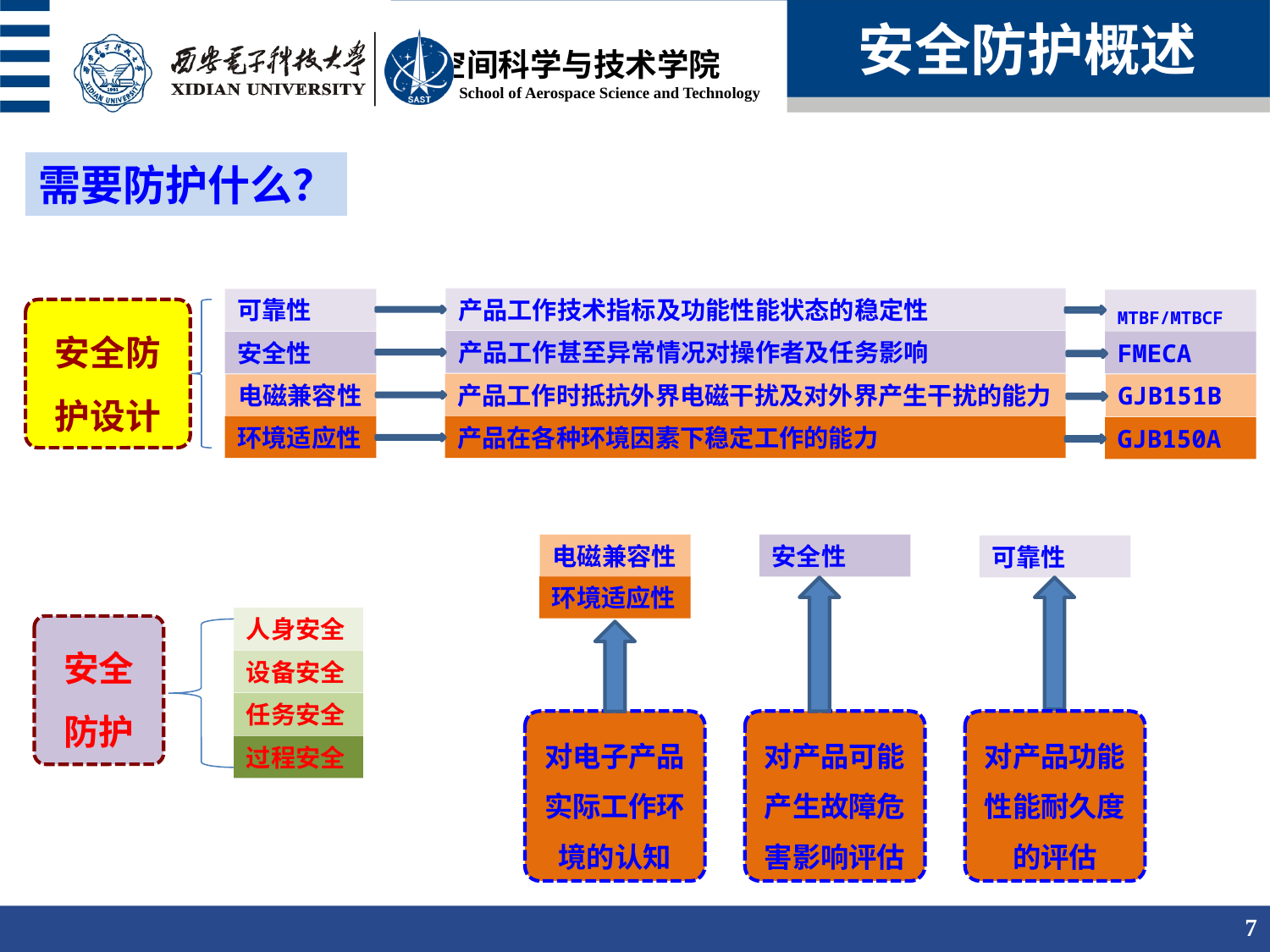

安全防护概述
需要防护什么？
产品工作技术指标及功能性能状态的稳定性
可靠性
MTBF/MTBCF
安全防护设计

产品工作甚至异常情况对操作者及任务影响
FMECA
安全性

产品工作时抵抗外界电磁干扰及对外界产生干扰的能力
电磁兼容性
GJB151B

环境适应性
产品在各种环境因素下稳定工作的能力
GJB150A

电磁兼容性
安全性
可靠性
环境适应性

人身安全
安全防护

设备安全
任务安全
对电子产品实际工作环境的认知
对产品可能产生故障危害影响评估
对产品功能性能耐久度的评估
过程安全